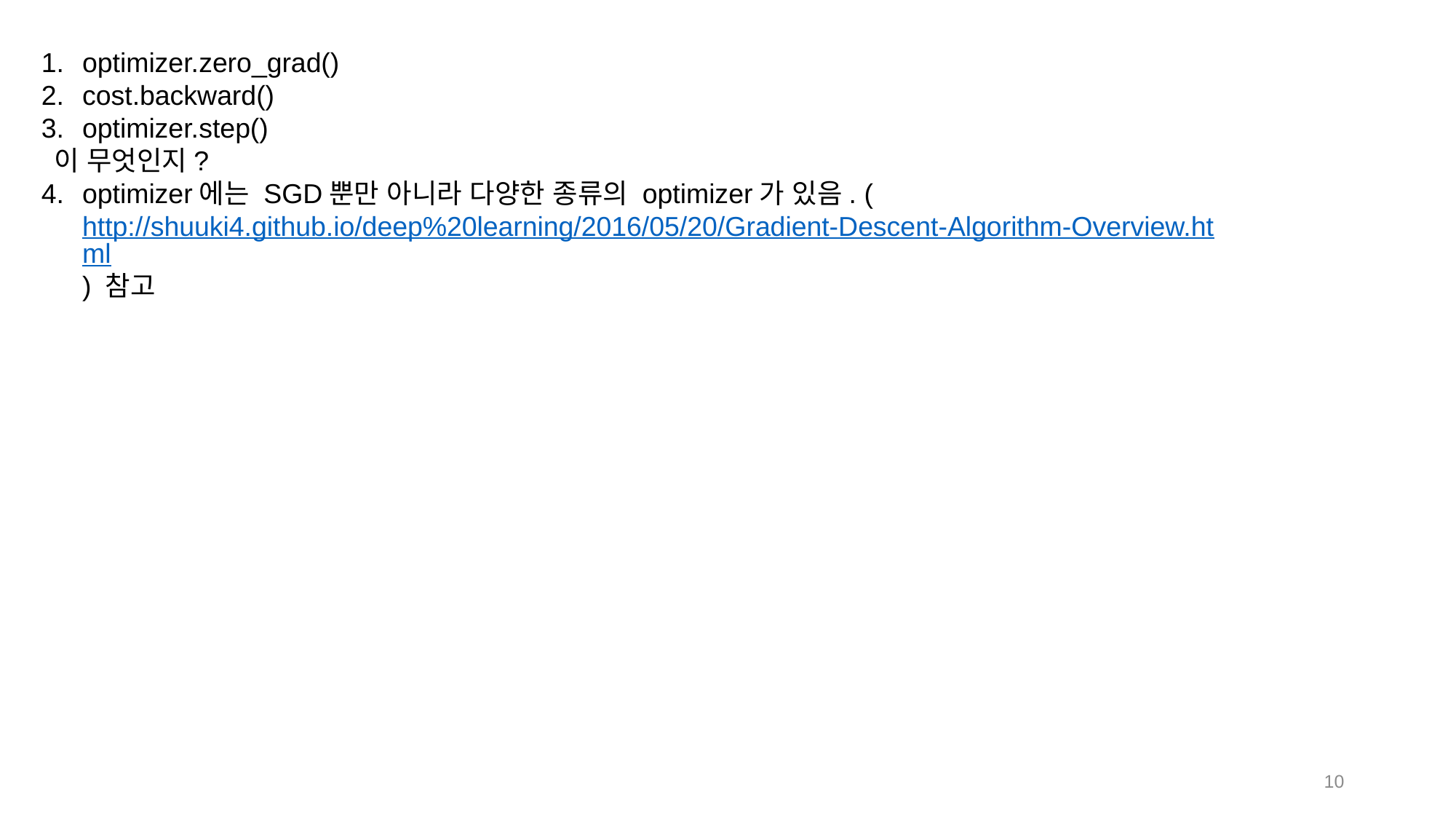

optimizer.zero_grad()
cost.backward()
optimizer.step()
 이 무엇인지?
optimizer에는 SGD뿐만 아니라 다양한 종류의 optimizer가 있음. (http://shuuki4.github.io/deep%20learning/2016/05/20/Gradient-Descent-Algorithm-Overview.html) 참고

10